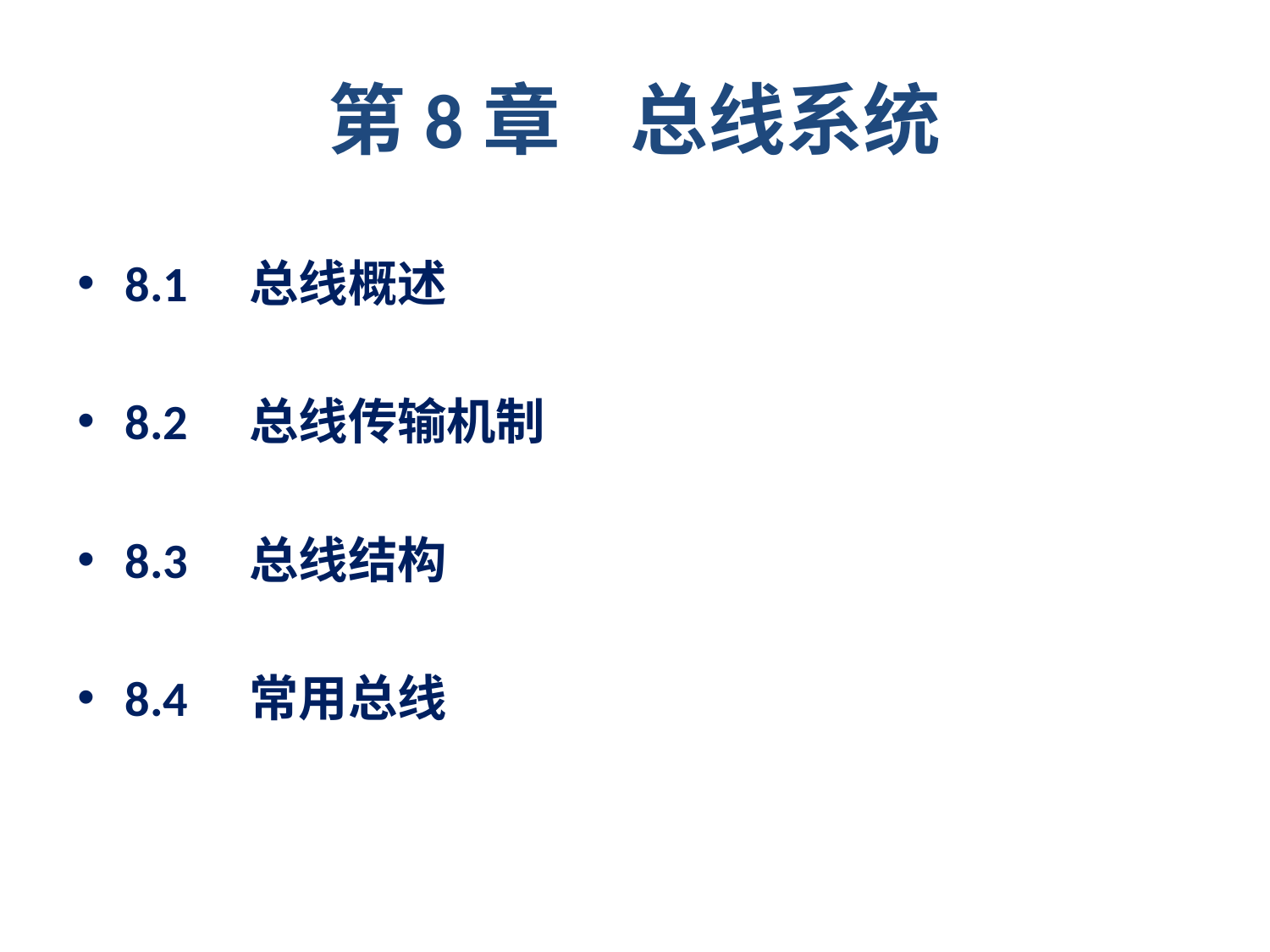

# 第8章    总线系统
8.1　总线概述

8.2　总线传输机制

8.3　总线结构

8.4　常用总线